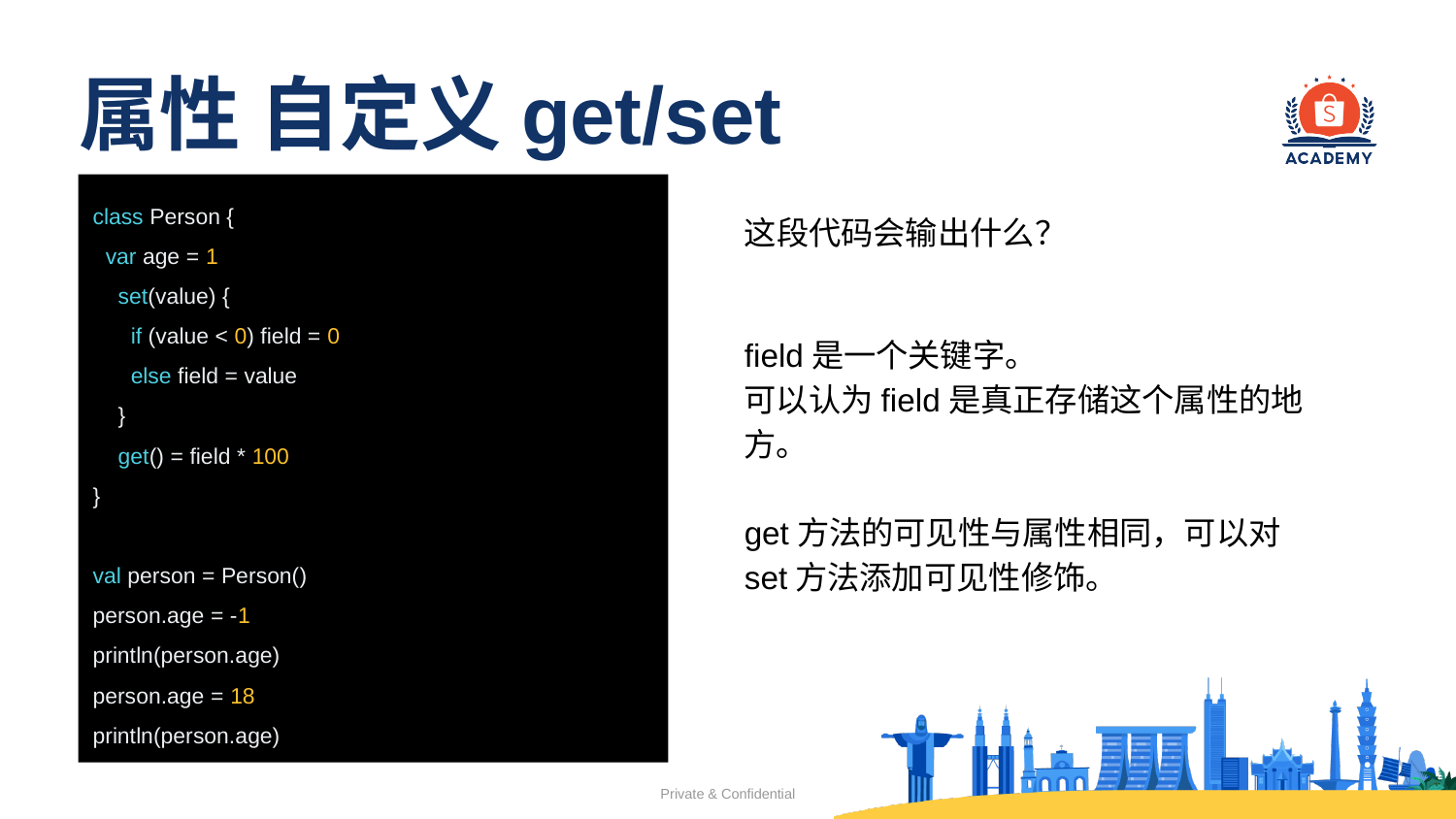

# 属性 自定义get/set
class Person {
  var age = 1
    set(value) {
      if (value < 0) field = 0
      else field = value
    }
    get() = field * 100
}

val person = Person()
person.age = -1
println(person.age)
person.age = 18
println(person.age)
这段代码会输出什么？
field是一个关键字。
可以认为field是真正存储这个属性的地方。

get方法的可见性与属性相同，可以对set方法添加可见性修饰。